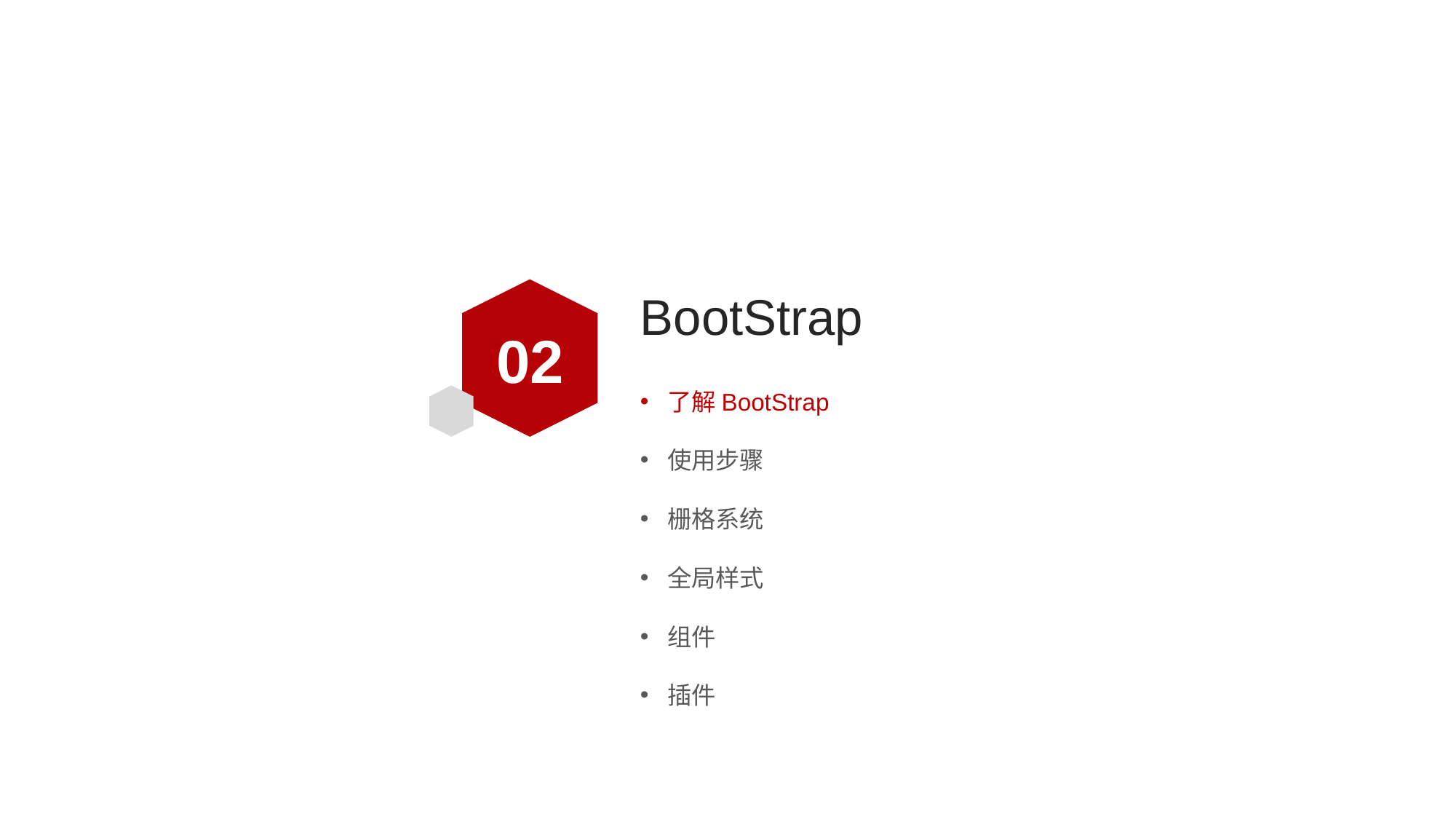

# BootStrap
02
了解BootStrap
使用步骤
栅格系统
全局样式
组件
插件